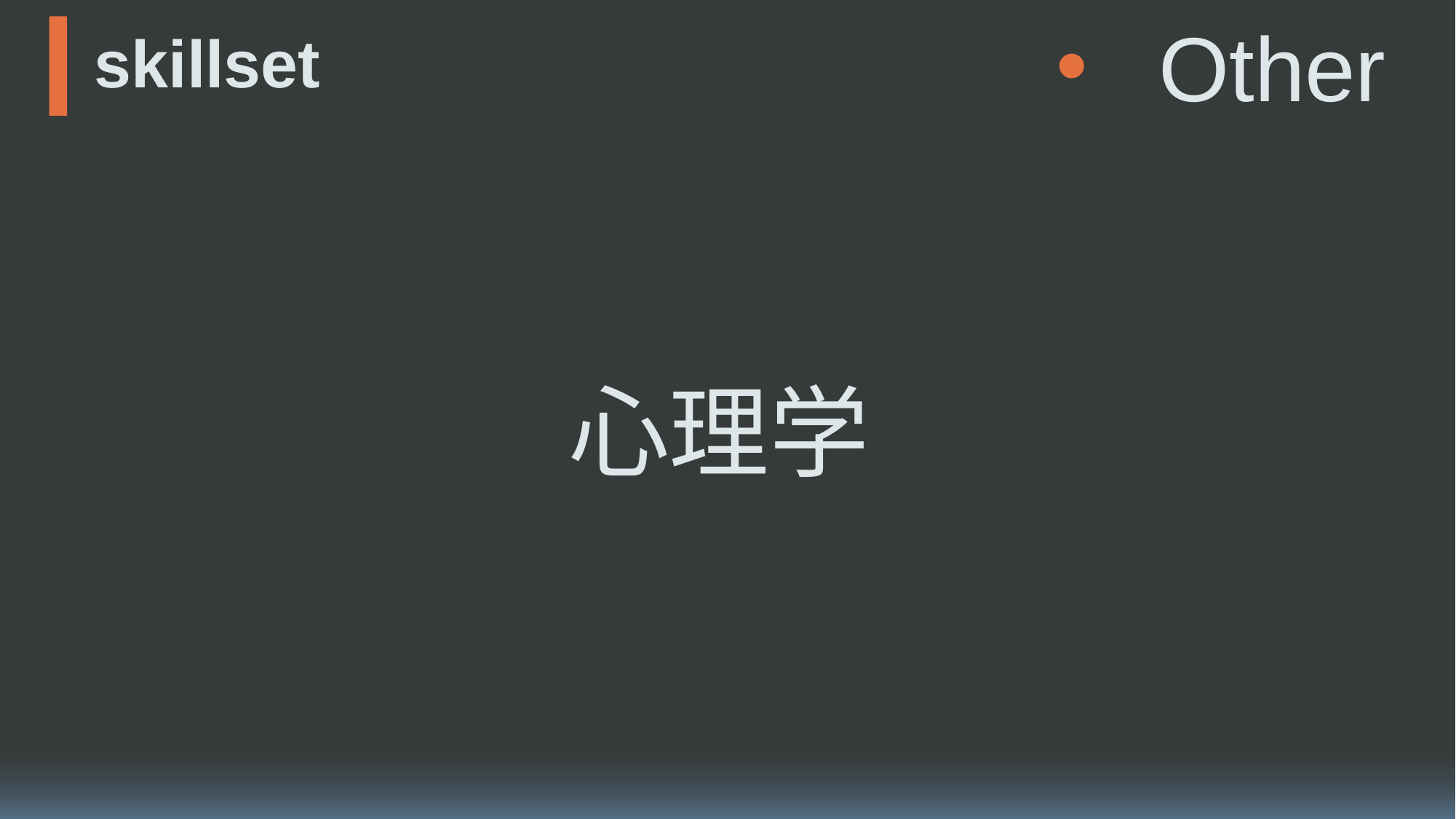

Other
# skillset
intro
Programming
Design
skillset
リーダーシップ論
心理学
Speaking
I hope you…
at last
まぁまぁ
基礎心理学/行動心理学/スポーツ心理学